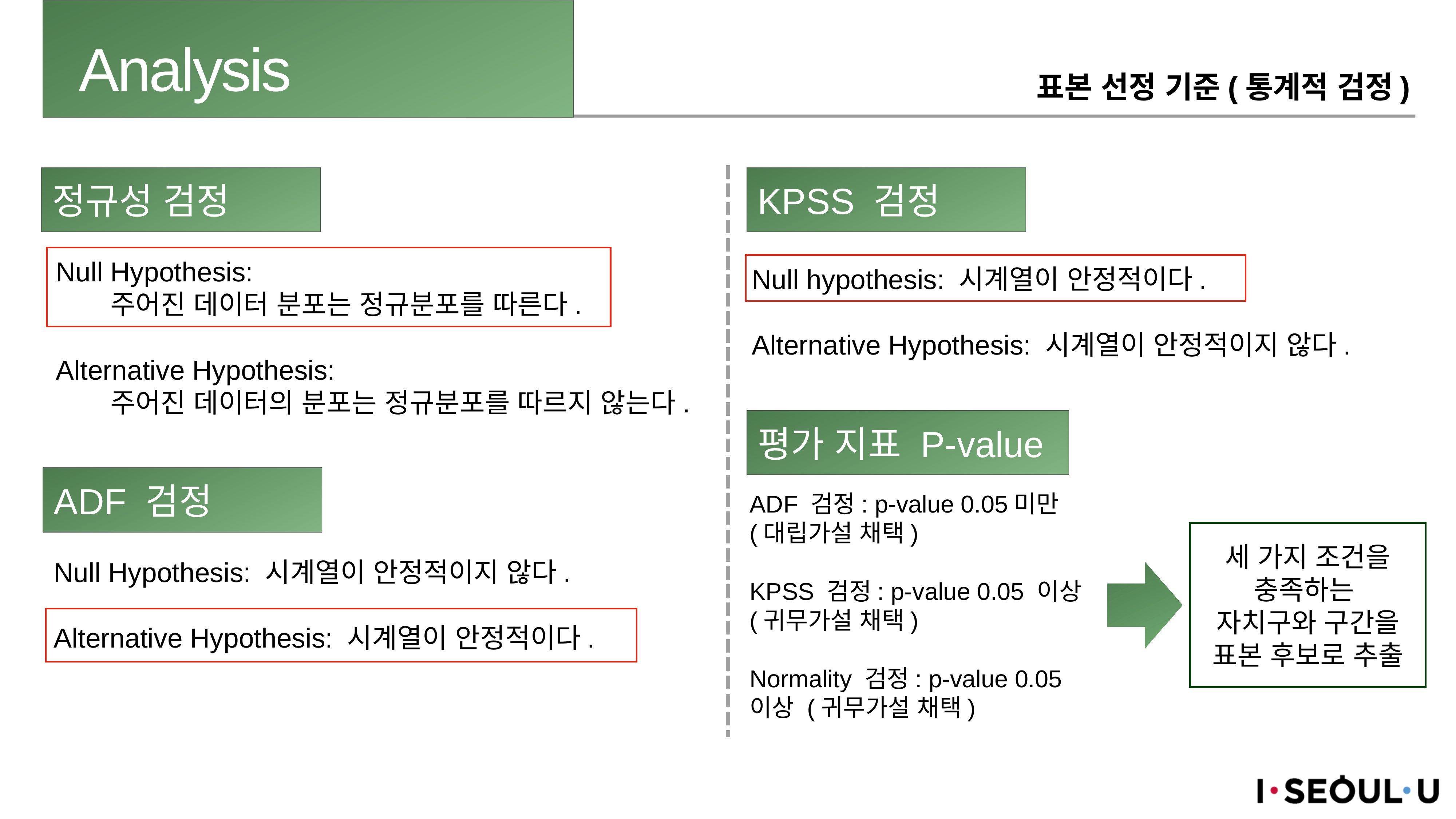

# Analysis
표본 선정 기준(통계적 검정)

정규성 검정
KPSS 검정

Null Hypothesis:
	주어진 데이터 분포는 정규분포를 따른다.

Alternative Hypothesis:
	주어진 데이터의 분포는 정규분포를 따르지 않는다.

Null hypothesis: 시계열이 안정적이다.
Alternative Hypothesis: 시계열이 안정적이지 않다.

평가 지표 P-value

ADF 검정
ADF 검정: p-value 0.05미만 (대립가설 채택)

KPSS 검정: p-value 0.05 이상 (귀무가설 채택)

Normality 검정: p-value 0.05이상 (귀무가설 채택)

세 가지 조건을 충족하는
자치구와 구간을 표본 후보로 추출
Null Hypothesis: 시계열이 안정적이지 않다.

Alternative Hypothesis: 시계열이 안정적이다.